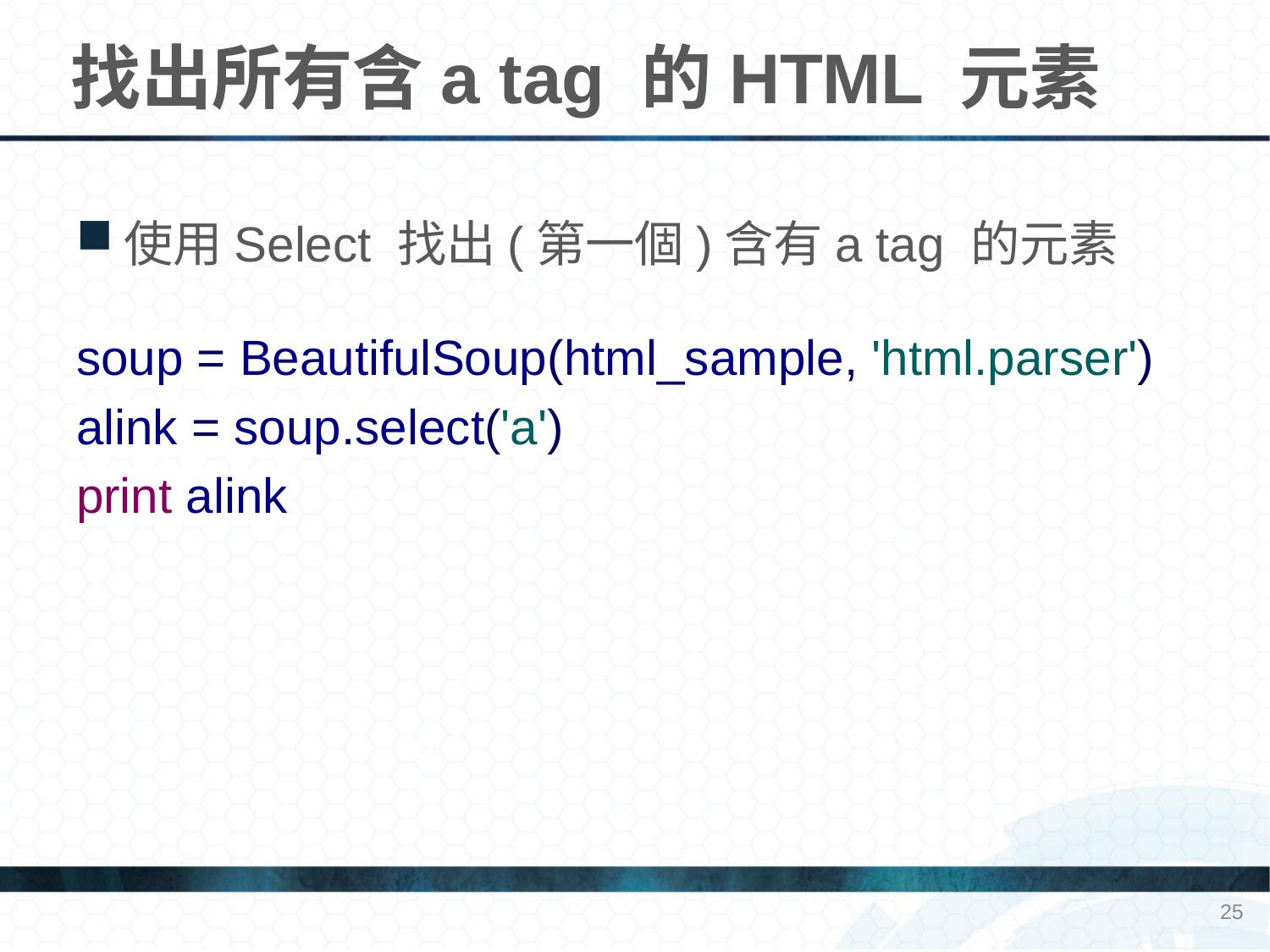

# 找出所有含a tag 的HTML 元素
使用Select 找出(第一個)含有a tag 的元素

soup = BeautifulSoup(html_sample, 'html.parser')
alink = soup.select('a')
print alink
25